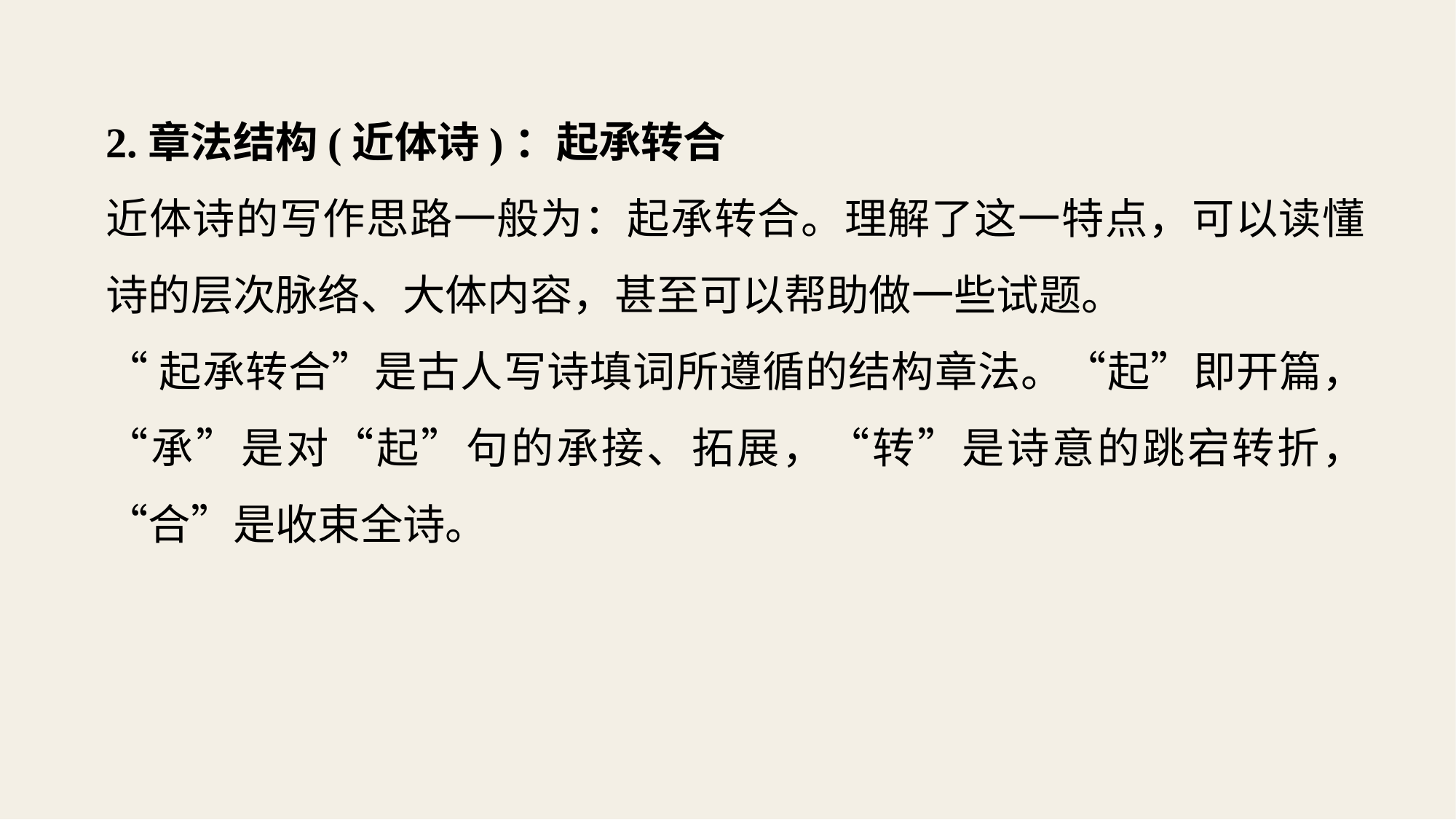

2.章法结构(近体诗)：起承转合
近体诗的写作思路一般为：起承转合。理解了这一特点，可以读懂诗的层次脉络、大体内容，甚至可以帮助做一些试题。
“起承转合”是古人写诗填词所遵循的结构章法。“起”即开篇，“承”是对“起”句的承接、拓展，“转”是诗意的跳宕转折，“合”是收束全诗。